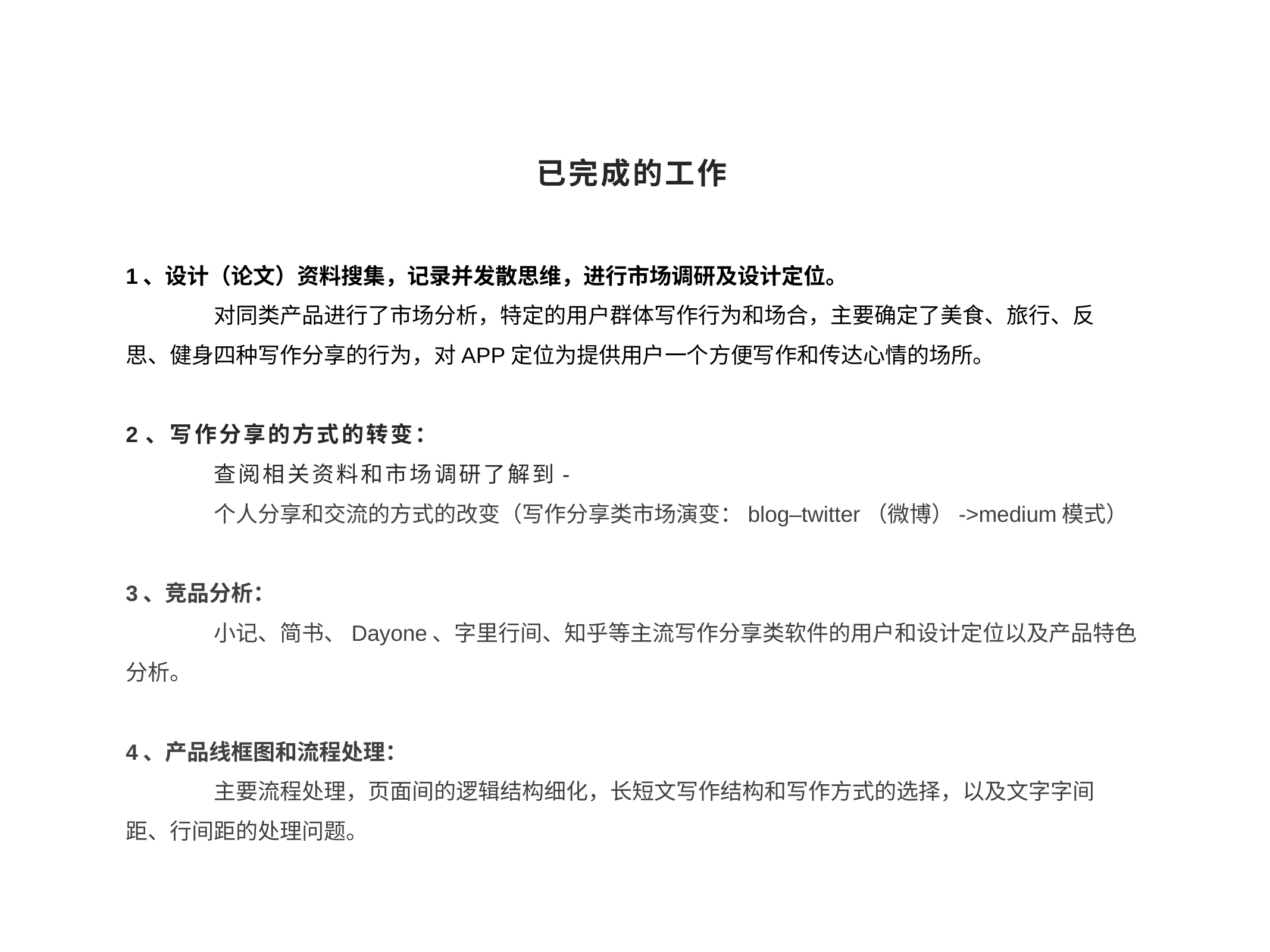

# 已完成的工作
1、设计（论文）资料搜集，记录并发散思维，进行市场调研及设计定位。
	对同类产品进行了市场分析，特定的用户群体写作行为和场合，主要确定了美食、旅行、反思、健身四种写作分享的行为，对APP定位为提供用户一个方便写作和传达心情的场所。

2、写作分享的方式的转变：
	查阅相关资料和市场调研了解到-
	个人分享和交流的方式的改变（写作分享类市场演变：blog–twitter（微博）->medium模式）

3、竞品分析：
	小记、简书、Dayone、字里行间、知乎等主流写作分享类软件的用户和设计定位以及产品特色分析。

4、产品线框图和流程处理：
	主要流程处理，页面间的逻辑结构细化，长短文写作结构和写作方式的选择，以及文字字间距、行间距的处理问题。